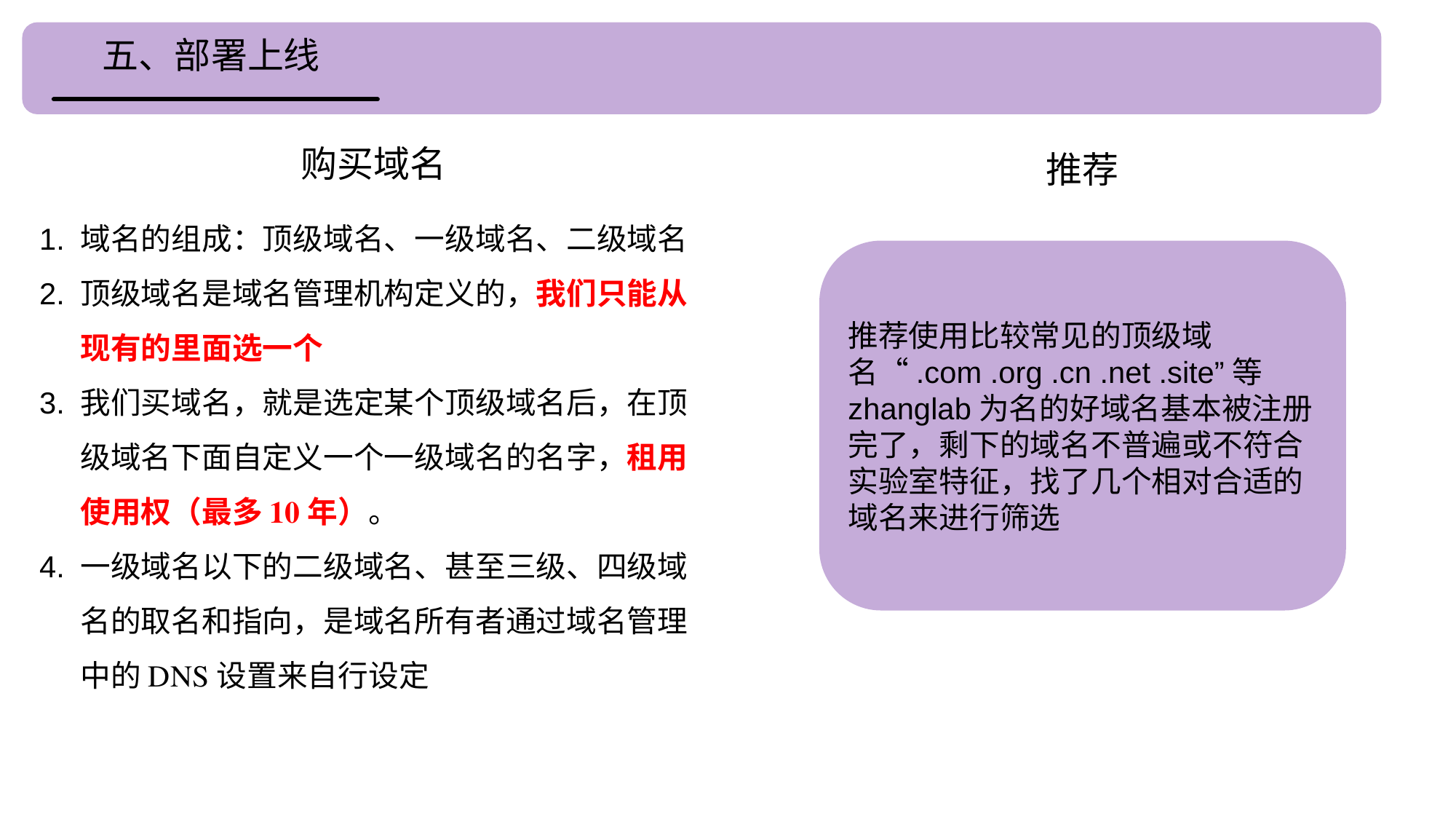

五、部署上线

购买域名
推荐
域名的组成：顶级域名、一级域名、二级域名
顶级域名是域名管理机构定义的，我们只能从现有的里面选一个
我们买域名，就是选定某个顶级域名后，在顶级域名下面自定义一个一级域名的名字，租用使用权（最多10年）。
一级域名以下的二级域名、甚至三级、四级域名的取名和指向，是域名所有者通过域名管理中的DNS设置来自行设定
推荐使用比较常见的顶级域名“.com .org .cn .net .site”等
zhanglab为名的好域名基本被注册完了，剩下的域名不普遍或不符合实验室特征，找了几个相对合适的域名来进行筛选